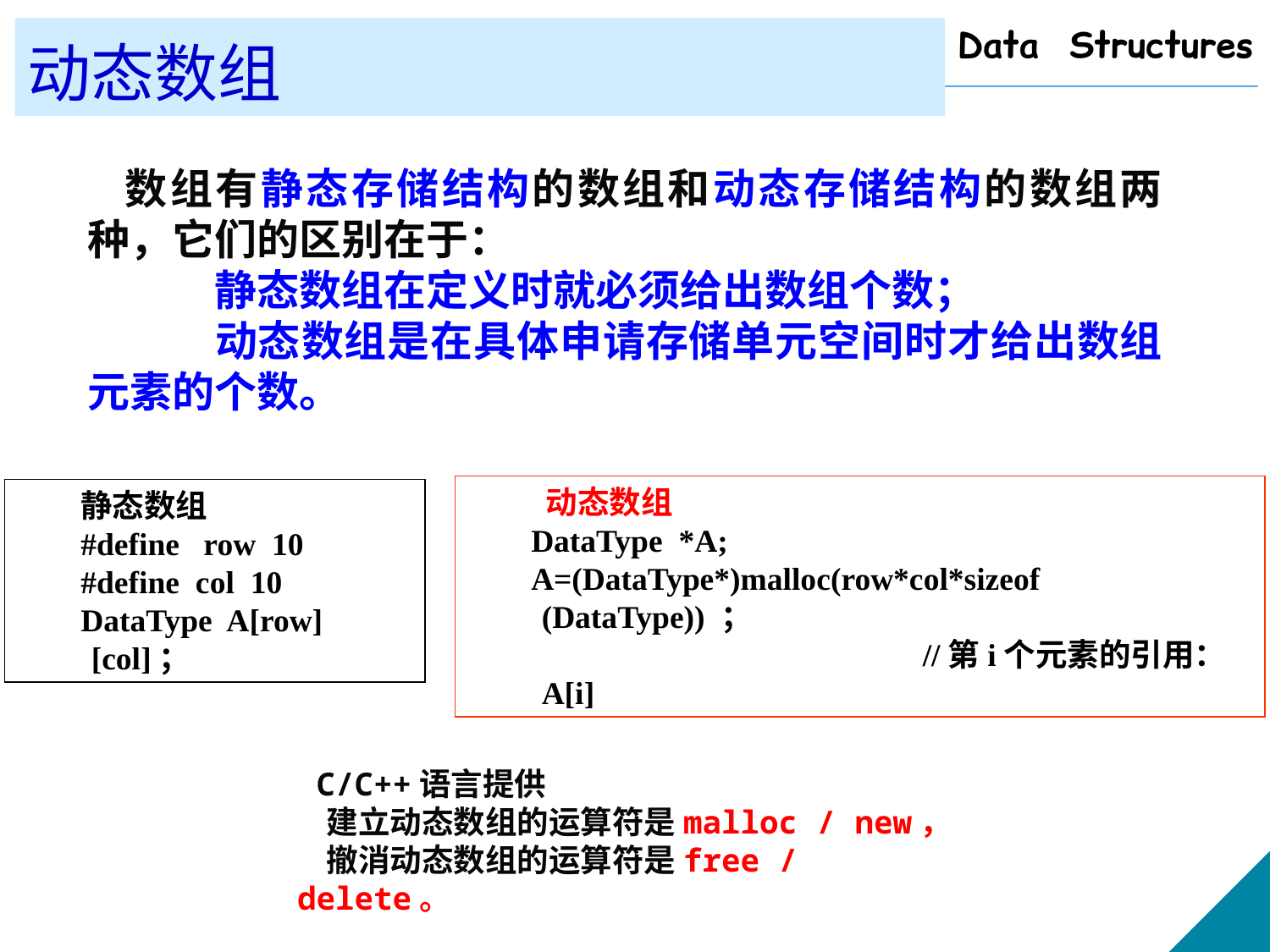

# 动态数组
  数组有静态存储结构的数组和动态存储结构的数组两种，它们的区别在于：
	静态数组在定义时就必须给出数组个数；
	动态数组是在具体申请存储单元空间时才给出数组元素的个数。

 动态数组
DataType  *A;
A=(DataType*)malloc(row*col*sizeof (DataType)) ；
				//第i个元素的引用：A[i]
静态数组
#define   row  10
#define  col  10
DataType  A[row][col]；
 C/C++语言提供
   建立动态数组的运算符是malloc / new，
   撤消动态数组的运算符是free / delete。